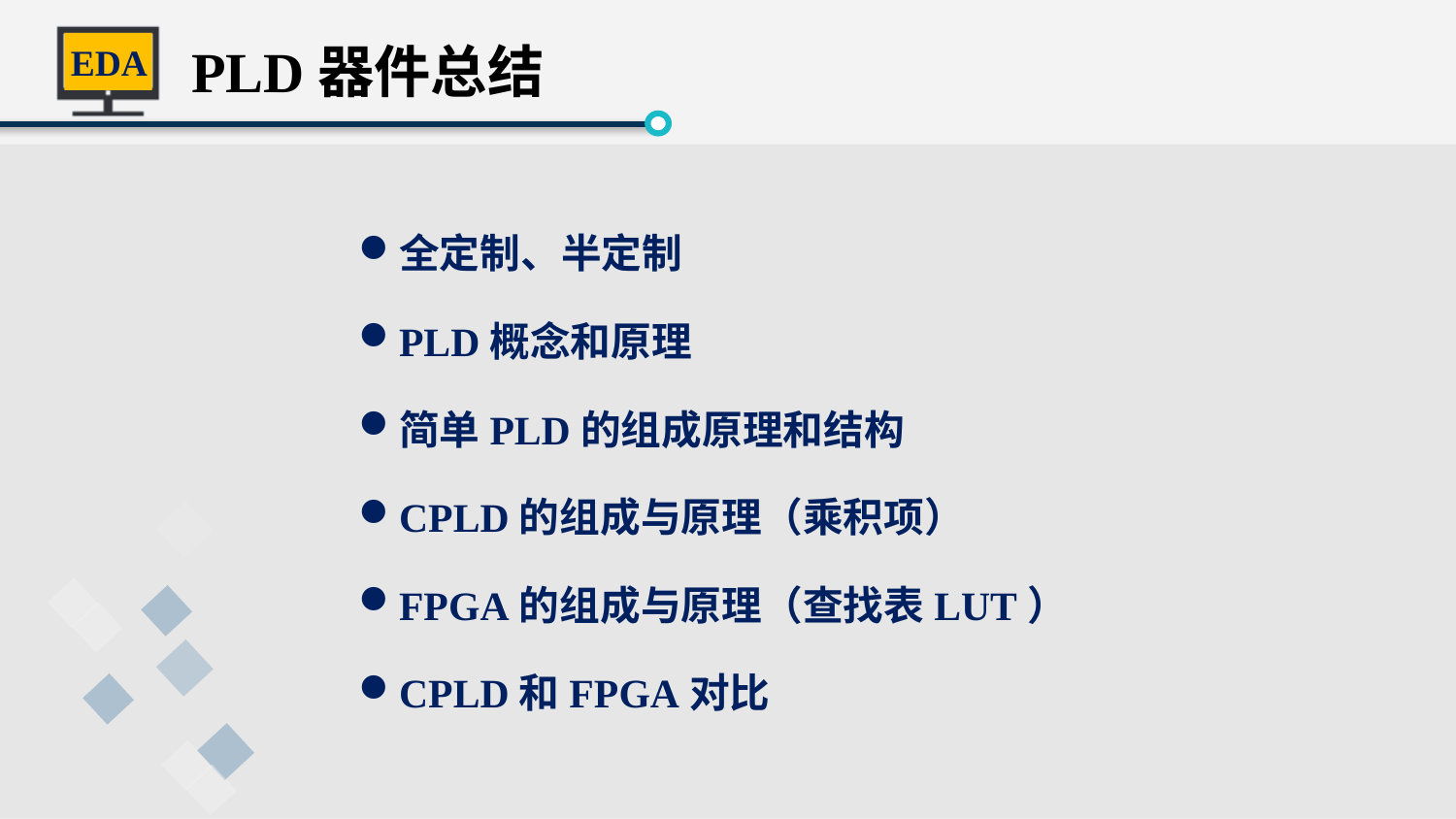

PLD器件总结
全定制、半定制
PLD概念和原理
简单PLD的组成原理和结构
CPLD的组成与原理（乘积项）
FPGA的组成与原理（查找表LUT）
CPLD和FPGA对比